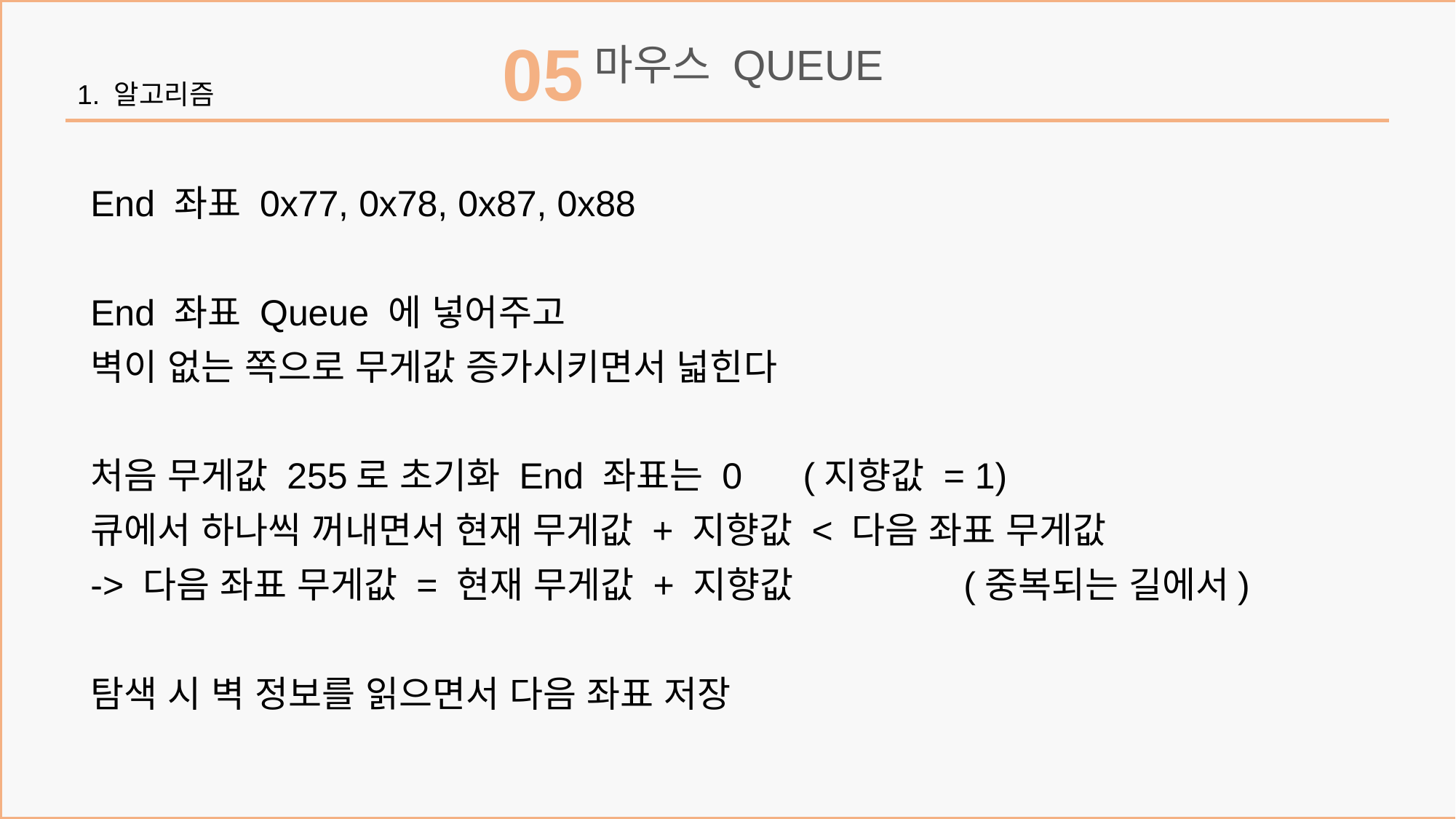

05
마우스 QUEUE
1. 알고리즘

End 좌표 0x77, 0x78, 0x87, 0x88

End 좌표 Queue 에 넣어주고
벽이 없는 쪽으로 무게값 증가시키면서 넓힌다

처음 무게값 255로 초기화 End 좌표는 0      (지향값 = 1)
큐에서 하나씩 꺼내면서 현재 무게값 + 지향값 < 다음 좌표 무게값
-> 다음 좌표 무게값 = 현재 무게값 + 지향값		(중복되는 길에서)

탐색 시 벽 정보를 읽으면서 다음 좌표 저장